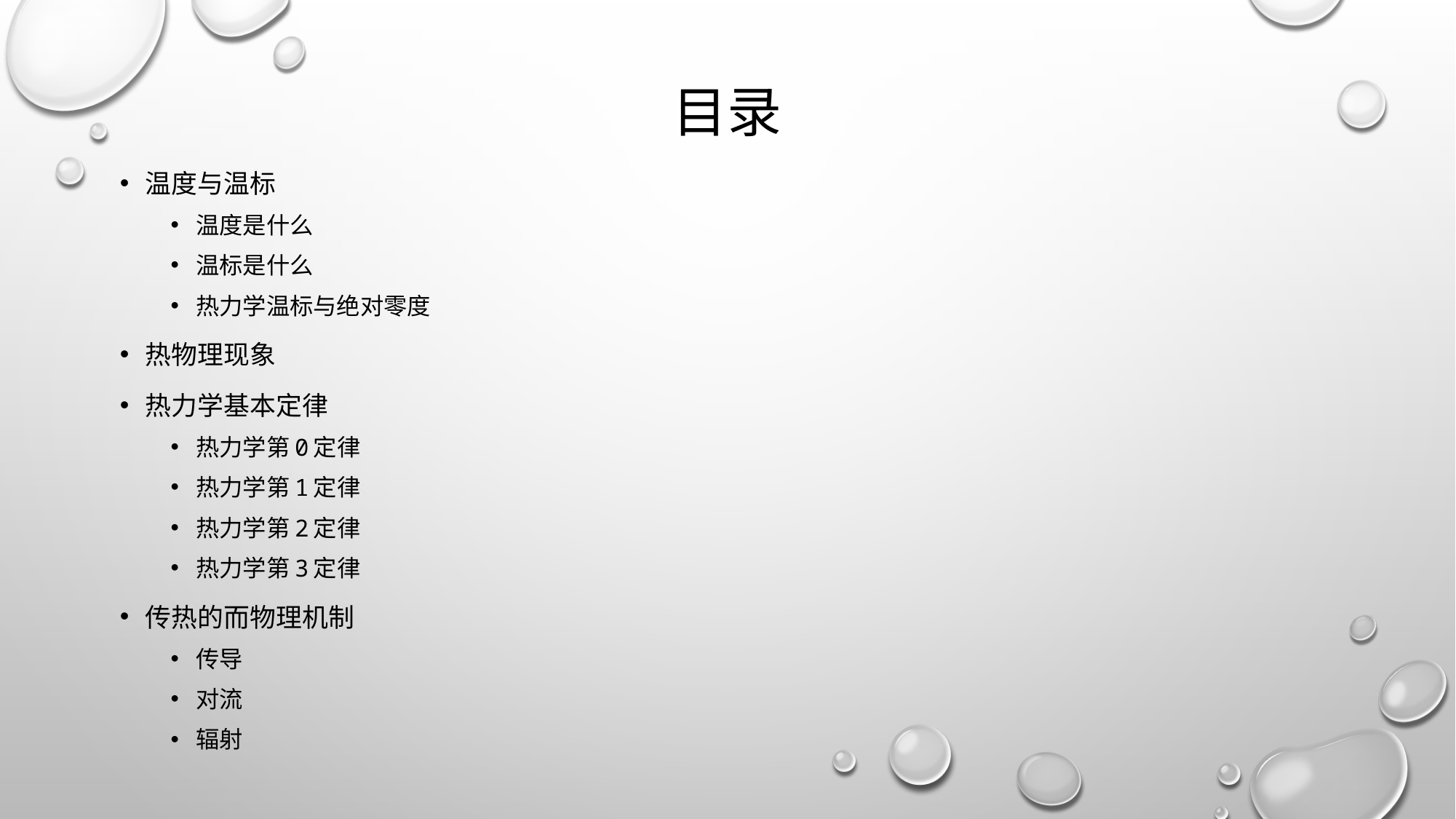

# 目录
温度与温标
温度是什么
温标是什么
热力学温标与绝对零度
热物理现象
热力学基本定律
热力学第0定律
热力学第1定律
热力学第2定律
热力学第3定律
传热的而物理机制
传导
对流
辐射